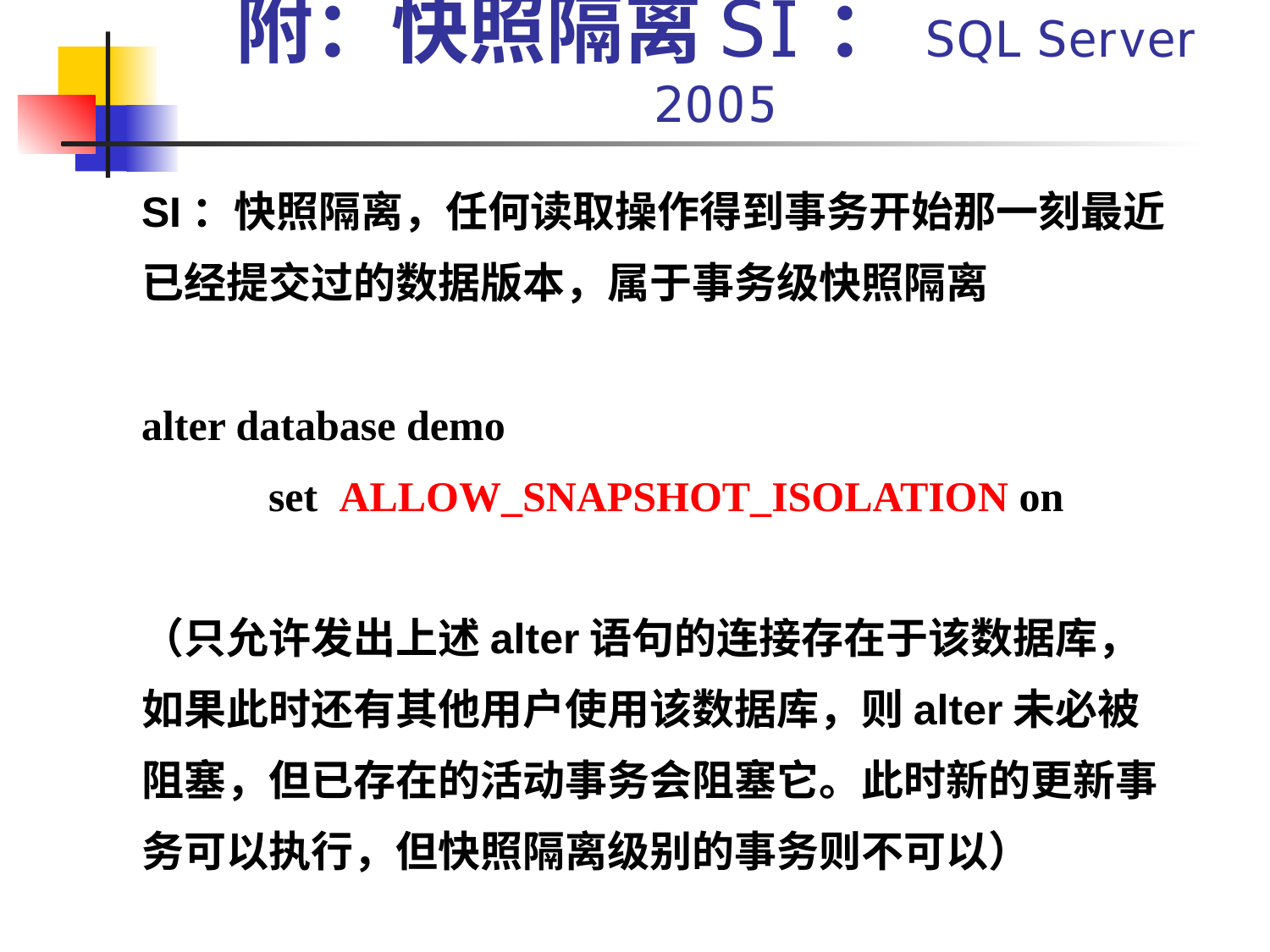

# 附：快照隔离SI： SQL Server 2005
SI：快照隔离，任何读取操作得到事务开始那一刻最近已经提交过的数据版本，属于事务级快照隔离

alter database demo
	set  ALLOW_SNAPSHOT_ISOLATION on

（只允许发出上述alter语句的连接存在于该数据库，如果此时还有其他用户使用该数据库，则alter未必被阻塞，但已存在的活动事务会阻塞它。此时新的更新事务可以执行，但快照隔离级别的事务则不可以）